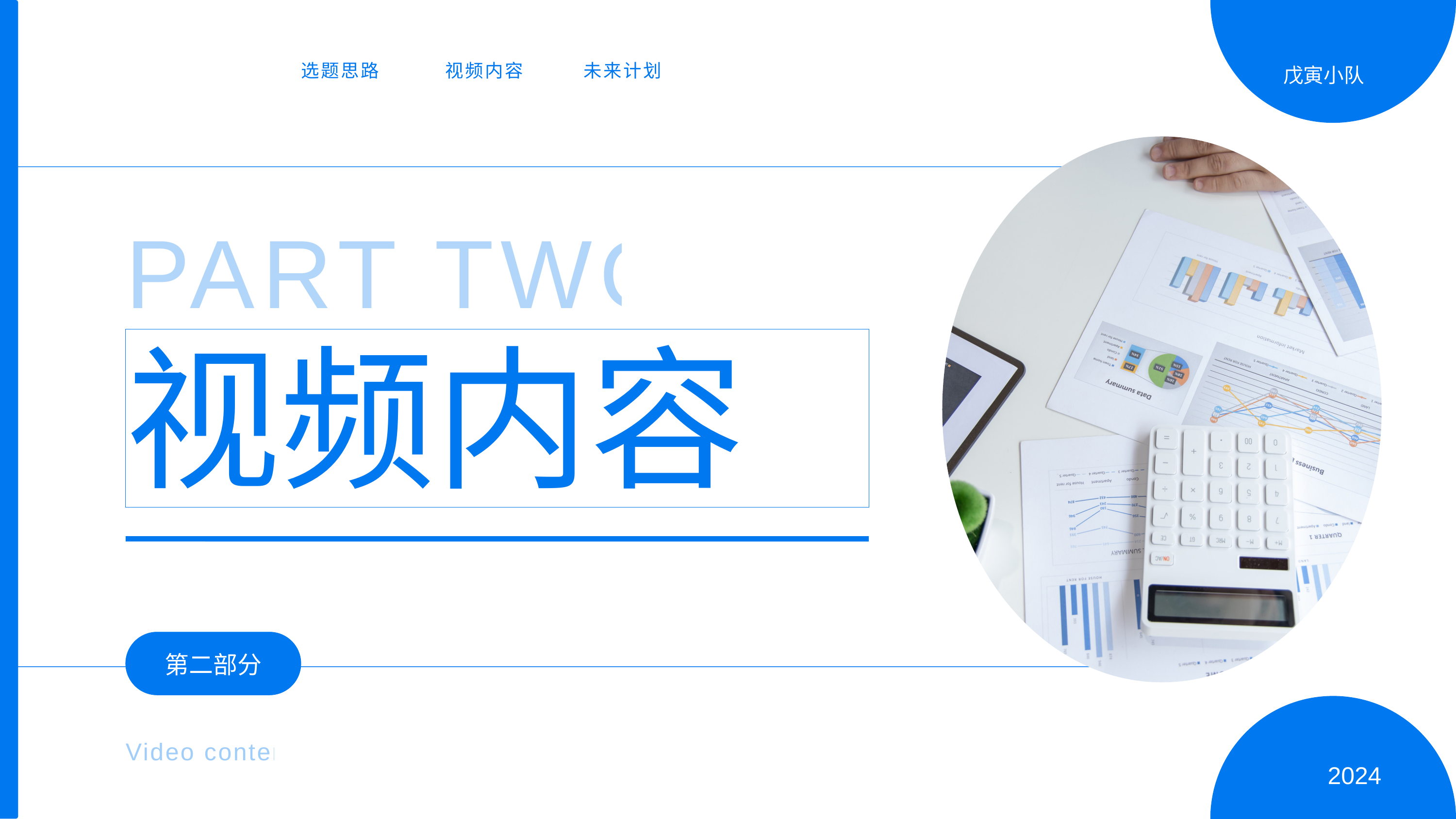

选题思路
视频内容
未来计划
戊寅小队

PART TWO
视频内容

第二部分

Video content
2024